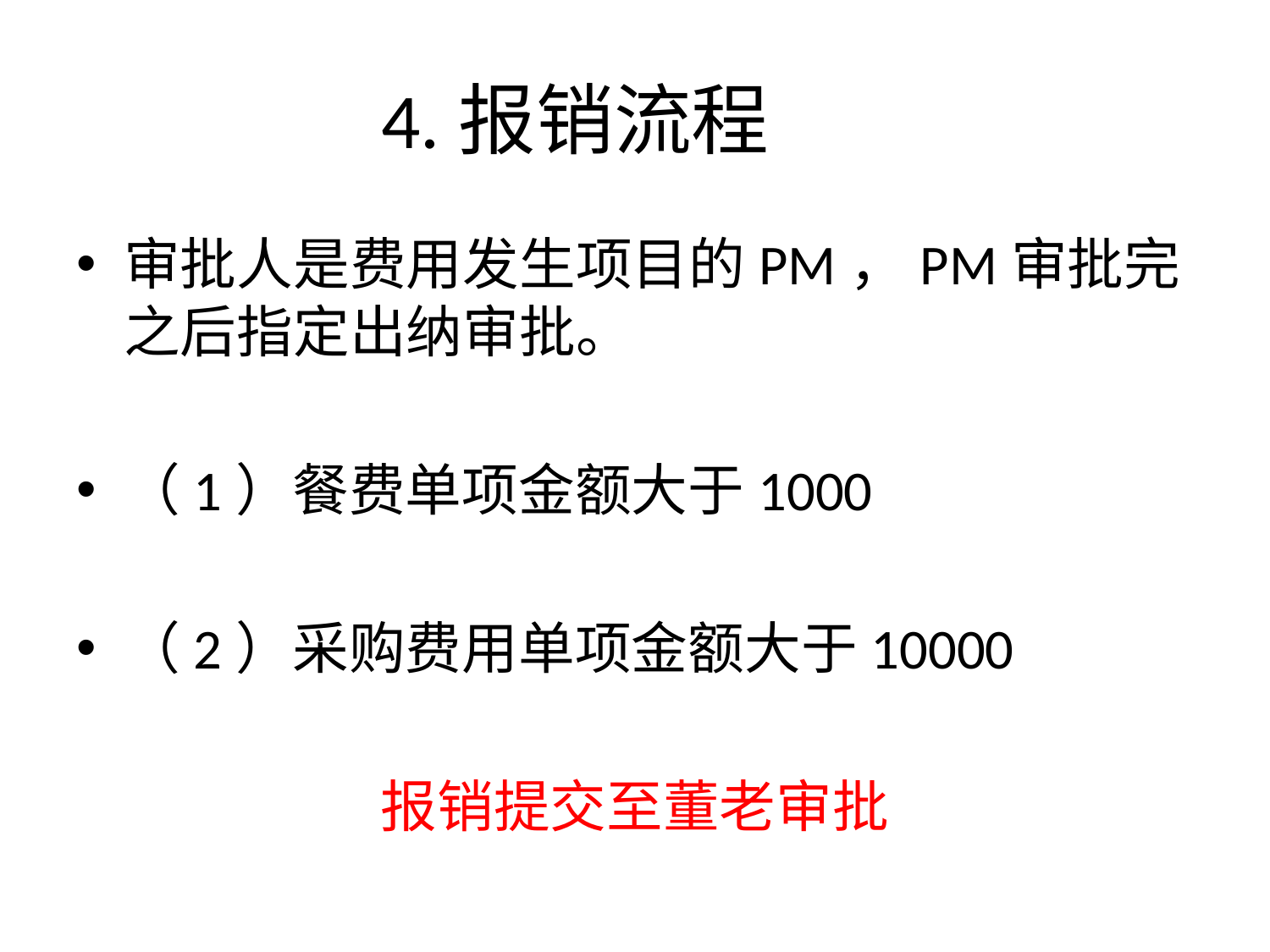

# 4.报销流程
审批人是费用发生项目的PM，PM审批完之后指定出纳审批。

（1）餐费单项金额大于1000

（2）采购费用单项金额大于10000

报销提交至董老审批